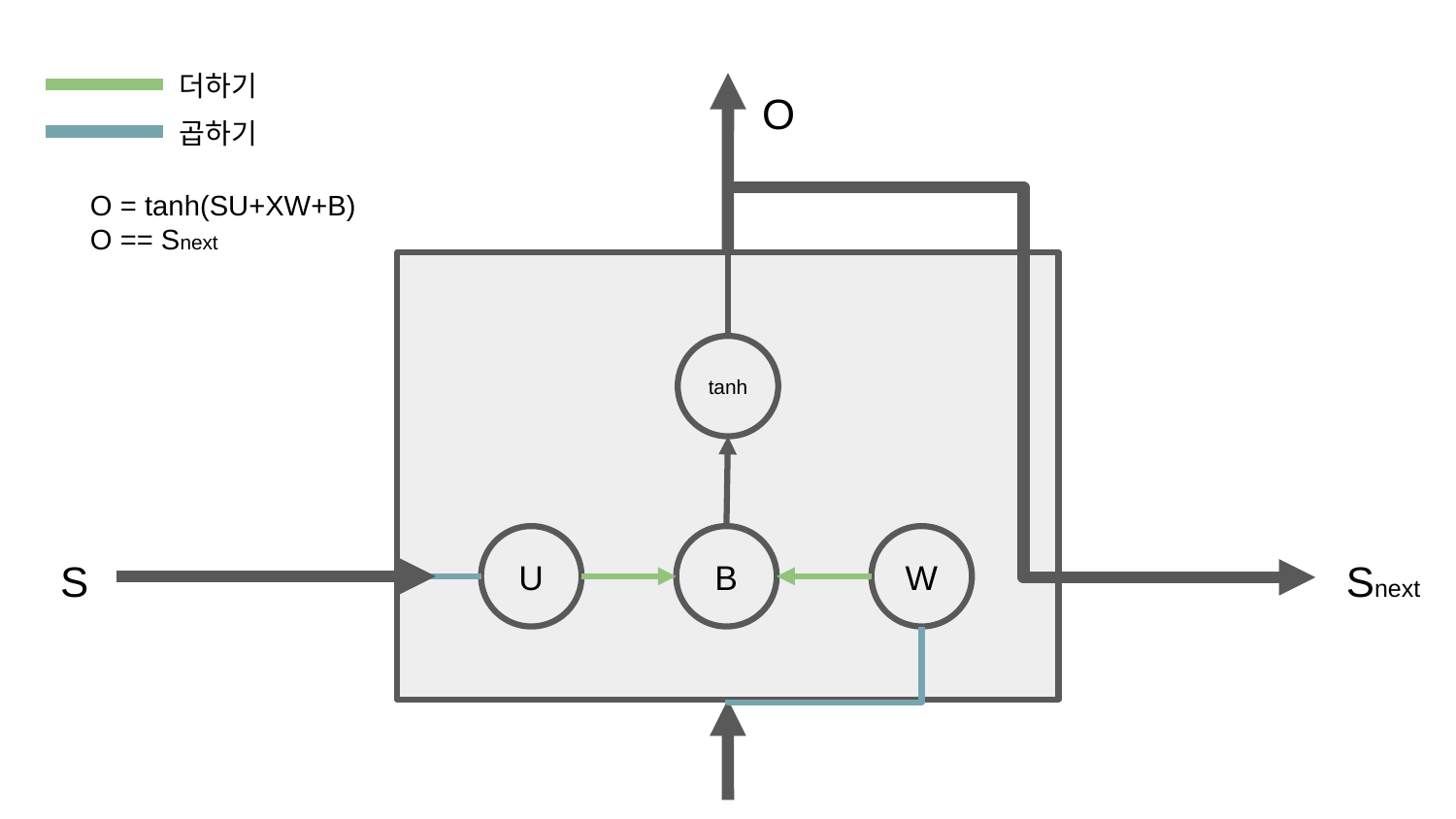

더하기
O
곱하기
O = tanh(SU+XW+B)
O == Snext

tanh
B
U
W
S
Snext